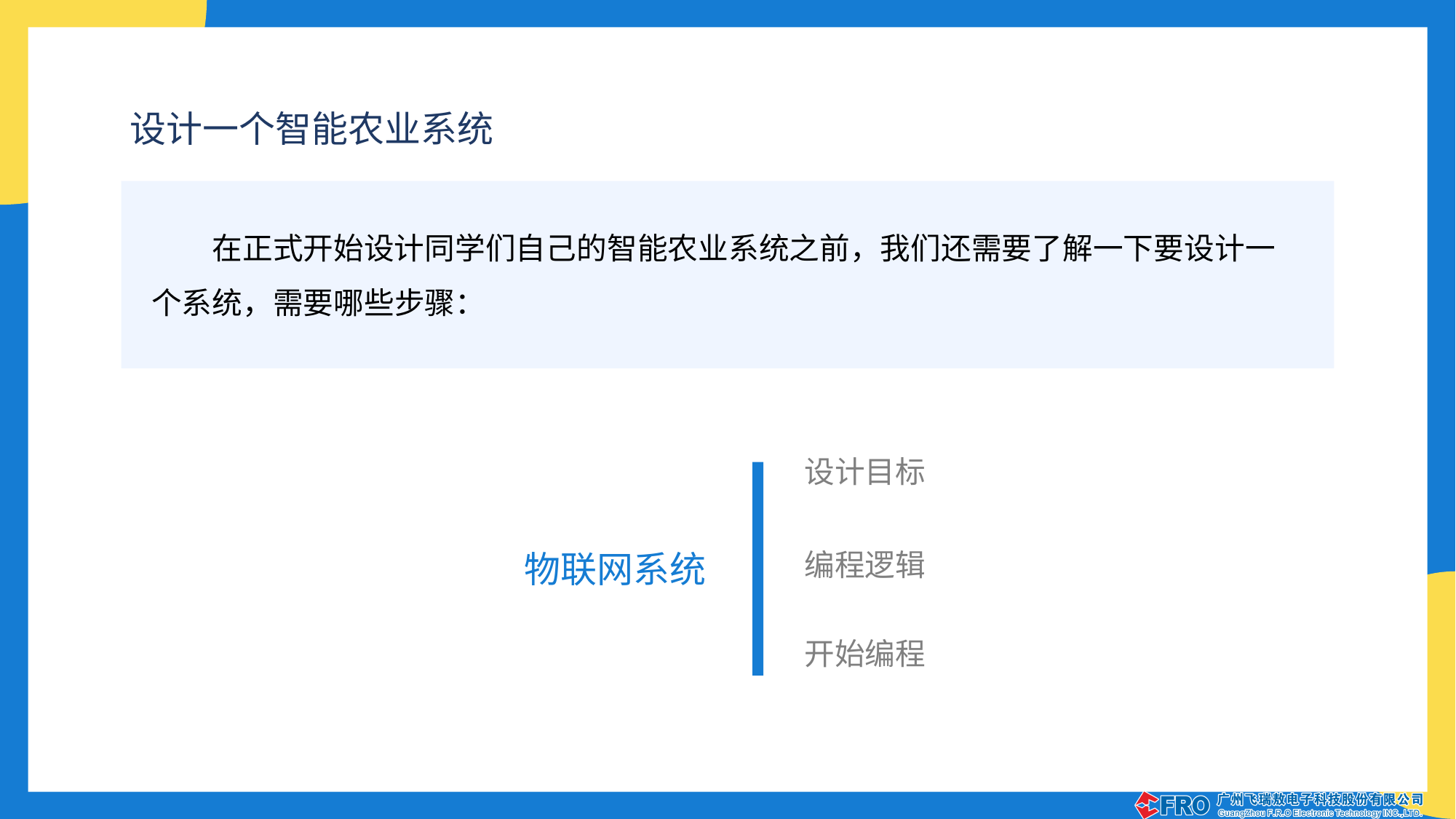

设计一个智能农业系统
在正式开始设计同学们自己的智能农业系统之前，我们还需要了解一下要设计一个系统，需要哪些步骤：
设计目标

物联网系统
编程逻辑
开始编程